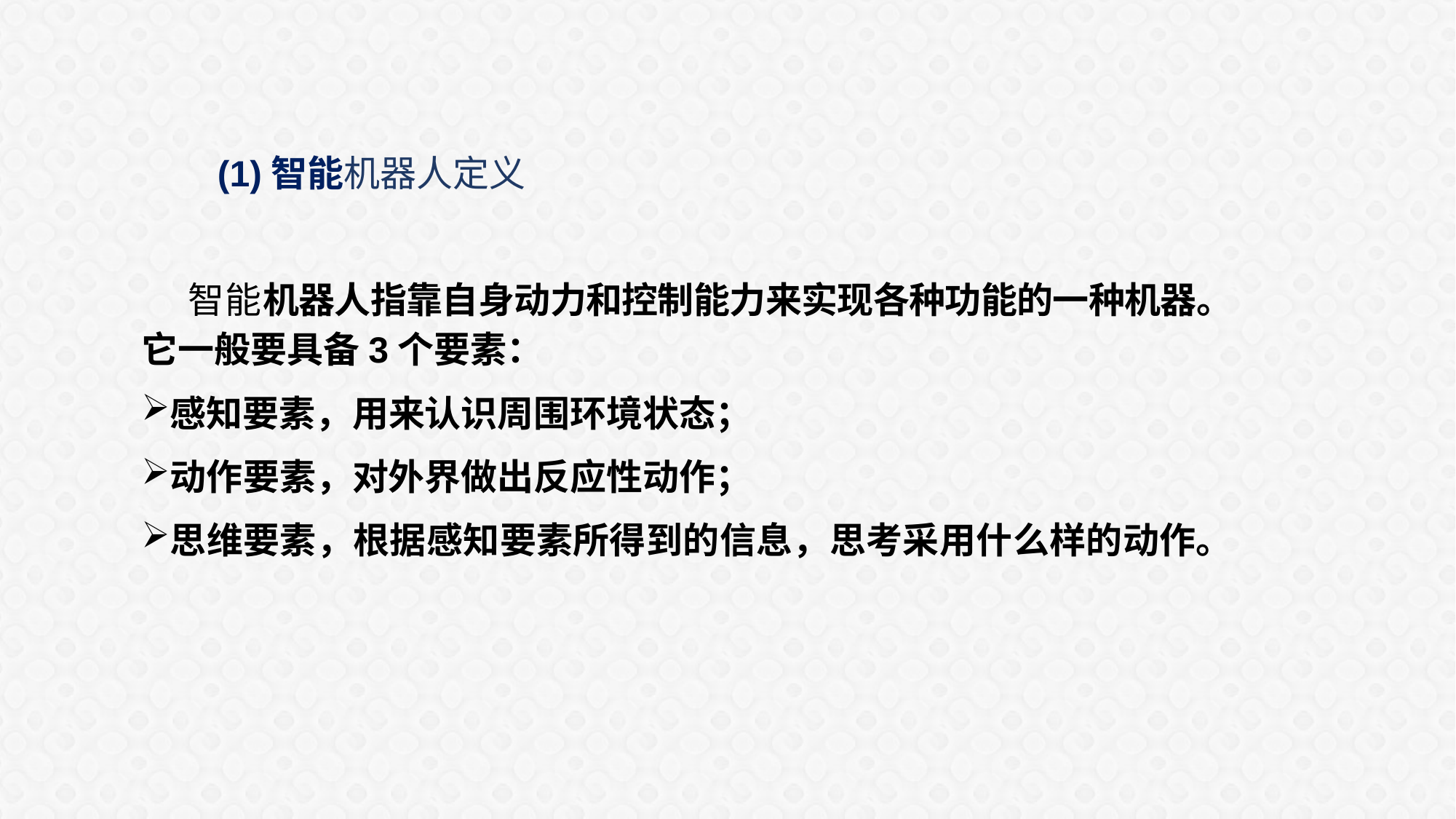

(1)智能机器人定义
    智能机器人指靠自身动力和控制能力来实现各种功能的一种机器。它一般要具备3个要素：
感知要素，用来认识周围环境状态；
动作要素，对外界做出反应性动作；
思维要素，根据感知要素所得到的信息，思考采用什么样的动作。